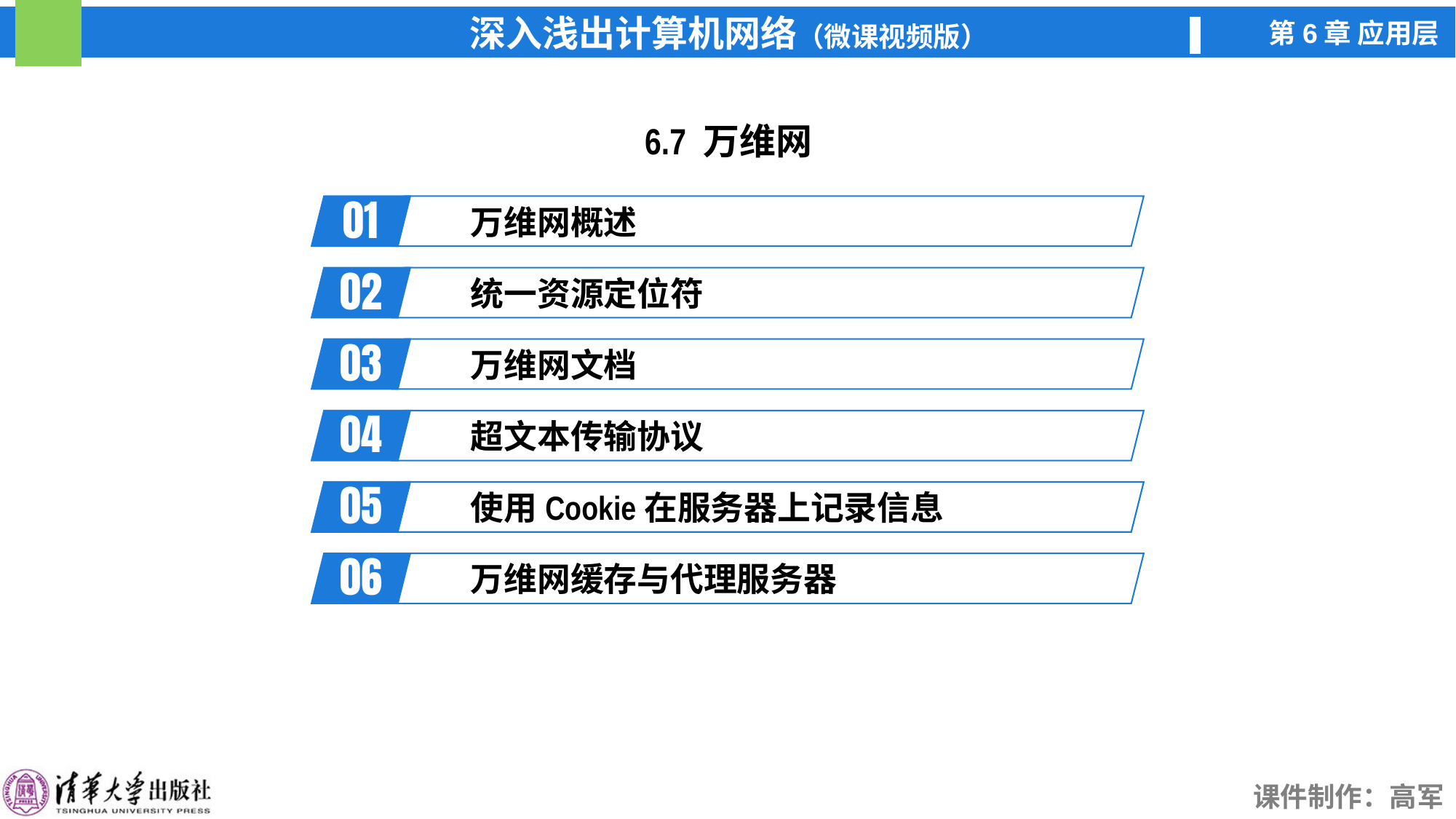

6.7 万维网
01
万维网概述
02
统一资源定位符
03
万维网文档
04
超文本传输协议
05
使用Cookie在服务器上记录信息
06
万维网缓存与代理服务器